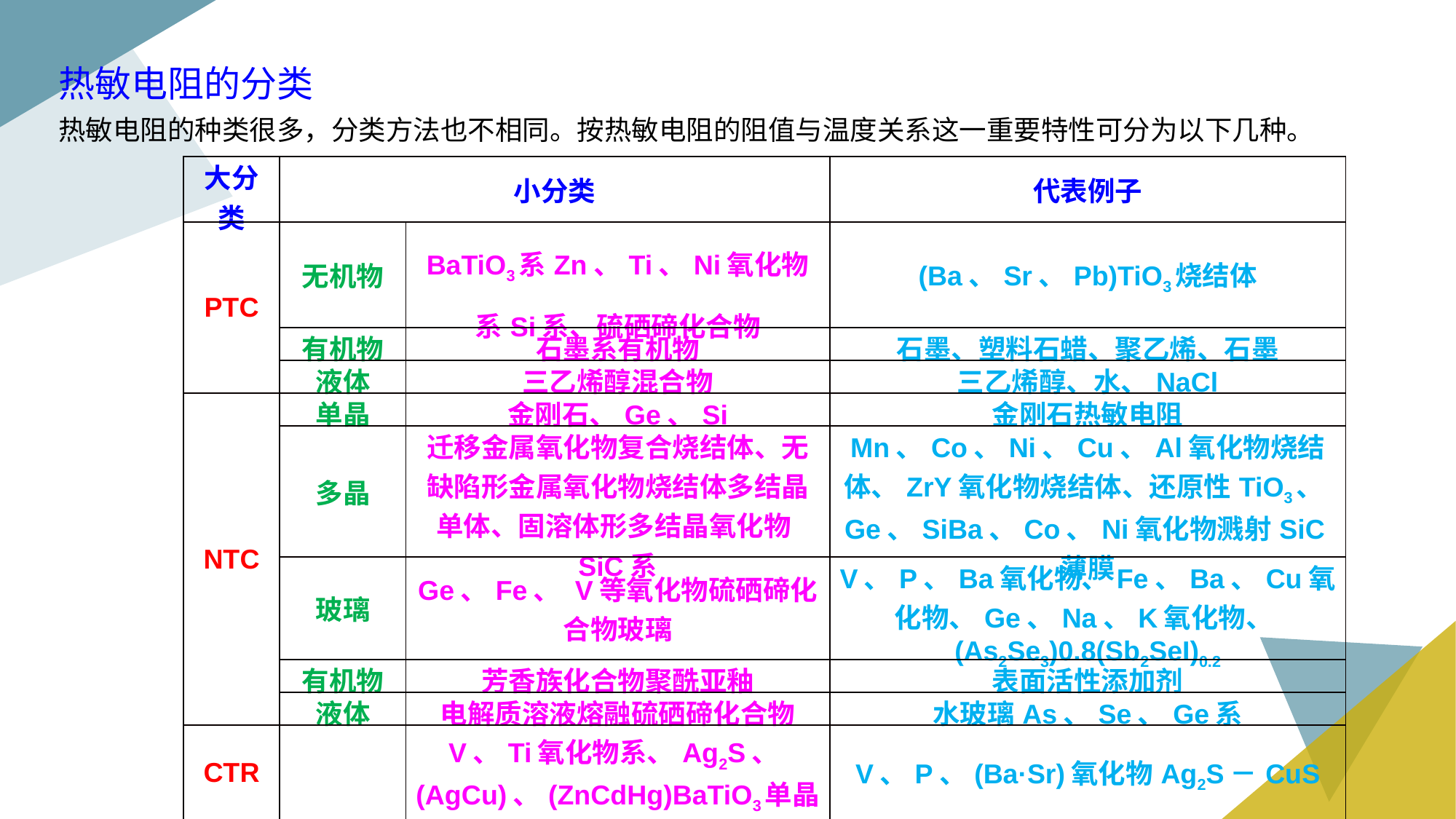

热敏电阻的分类
热敏电阻的种类很多，分类方法也不相同。按热敏电阻的阻值与温度关系这一重要特性可分为以下几种。

| 大分类 | 小分类 |  | 代表例子 |
| --- | --- | --- | --- |
| PTC | 无机物 | BaTiO3系Zn、Ti、Ni氧化物系Si系、硫硒碲化合物 | (Ba、Sr、Pb)TiO3烧结体 |
|  | 有机物 | 石墨系有机物 | 石墨、塑料石蜡、聚乙烯、石墨 |
|  | 液体 | 三乙烯醇混合物 | 三乙烯醇、水、NaCl |
| NTC | 单晶 | 金刚石、Ge、Si | 金刚石热敏电阻 |
|  | 多晶 | 迁移金属氧化物复合烧结体、无缺陷形金属氧化物烧结体多结晶单体、固溶体形多结晶氧化物SiC系 | Mn、Co、Ni、Cu、Al氧化物烧结体、ZrY氧化物烧结体、还原性TiO3、Ge、SiBa、Co、Ni氧化物溅射SiC薄膜 |
|  | 玻璃 | Ge、Fe、 V等氧化物硫硒碲化合物玻璃 | V、P、Ba氧化物、Fe、Ba、Cu氧化物、Ge、Na、K氧化物、(As2Se3)0.8(Sb2SeI)0.2 |
|  | 有机物 | 芳香族化合物聚酰亚釉 | 表面活性添加剂 |
|  | 液体 | 电解质溶液熔融硫硒碲化合物 | 水玻璃As、Se、Ge系 |
| CTR |  | V、Ti氧化物系、Ag2S、(AgCu)、(ZnCdHg)BaTiO3单晶 | V、P、(Ba·Sr)氧化物Ag2S－CuS |